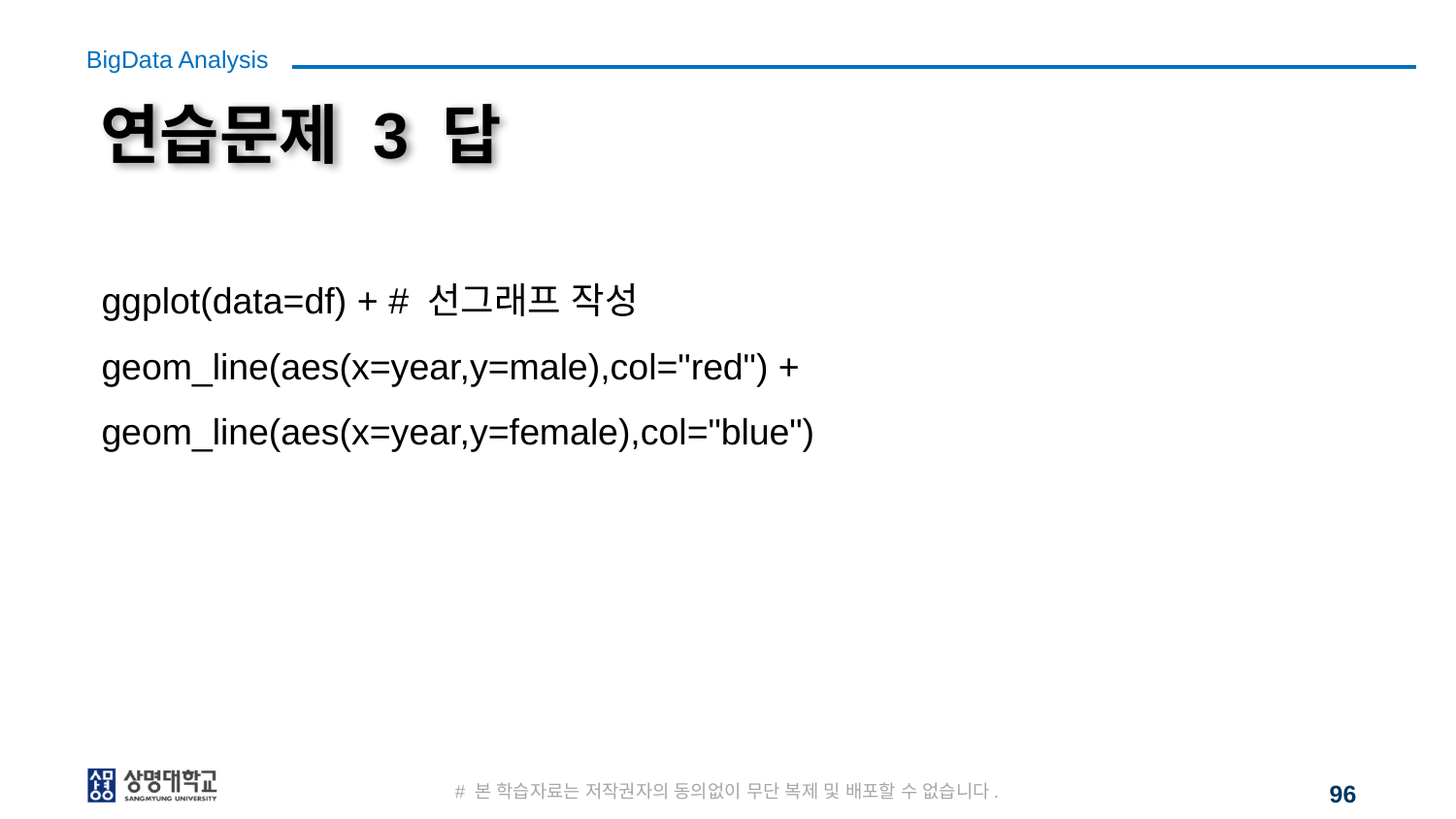

# 연습문제 3 답
ggplot(data=df) + # 선그래프 작성
geom_line(aes(x=year,y=male),col="red") +
geom_line(aes(x=year,y=female),col="blue")

# 본 학습자료는 저작권자의 동의없이 무단 복제 및 배포할 수 없습니다.
96